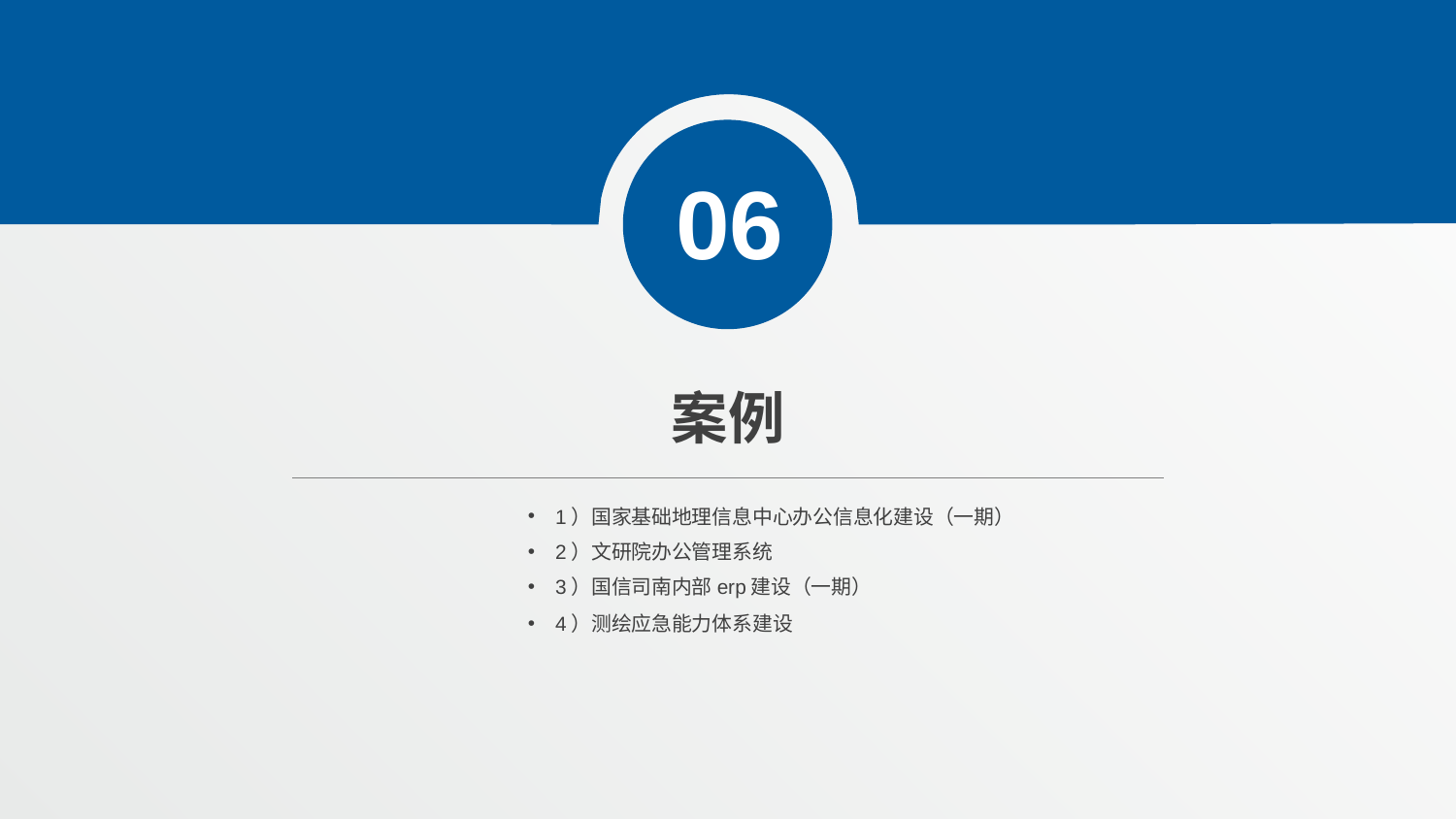

06
案例
1）国家基础地理信息中心办公信息化建设（一期）
2）文研院办公管理系统
3）国信司南内部erp建设（一期）
4）测绘应急能力体系建设